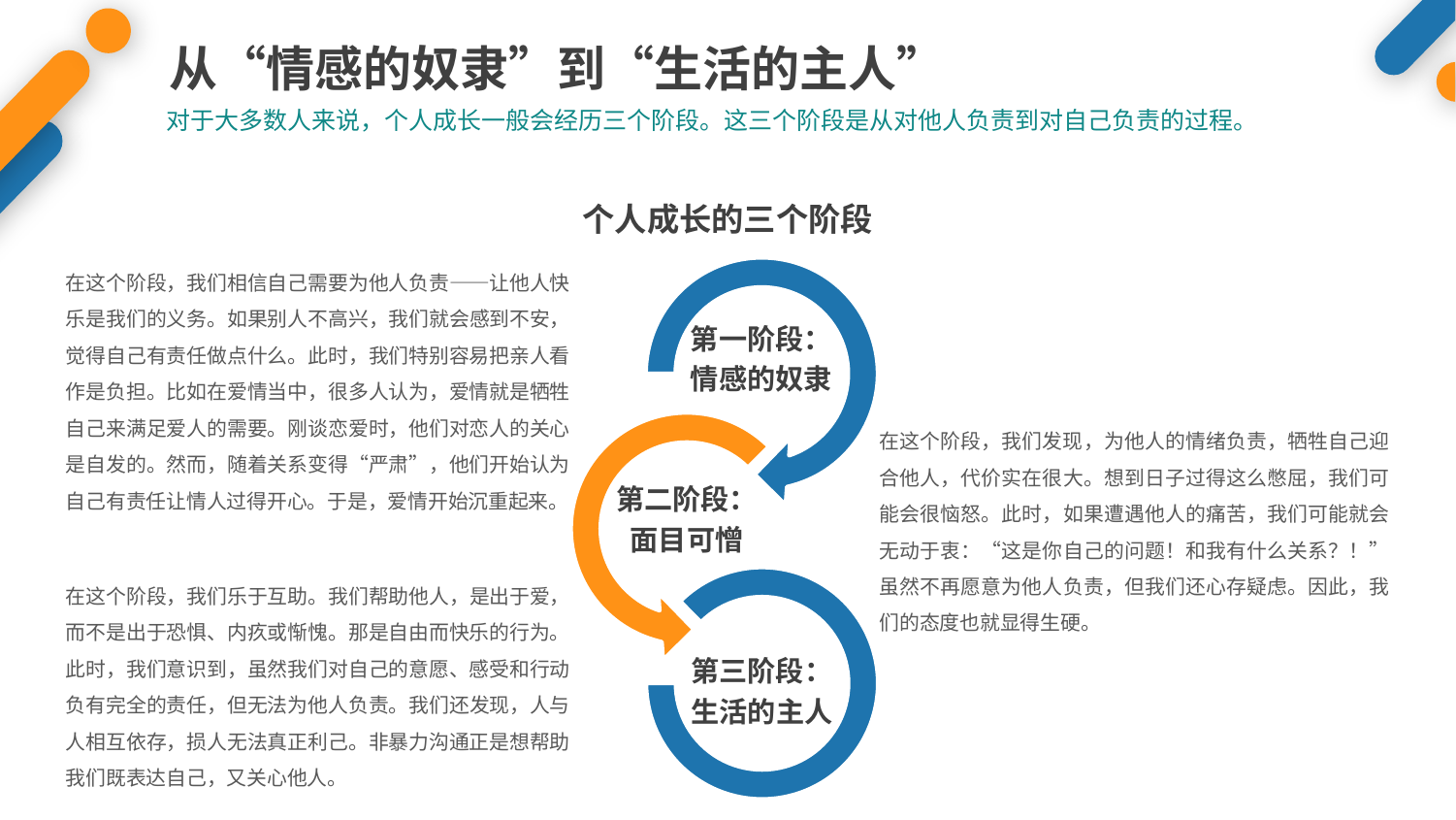

从“情感的奴隶”到“生活的主人”
对于大多数人来说，个人成长一般会经历三个阶段。这三个阶段是从对他人负责到对自己负责的过程。
个人成长的三个阶段
第一阶段：
情感的奴隶
第二阶段：
面目可憎
第三阶段：
生活的主人
在这个阶段，我们相信自己需要为他人负责——让他人快乐是我们的义务。如果别人不高兴，我们就会感到不安，觉得自己有责任做点什么。此时，我们特别容易把亲人看作是负担。比如在爱情当中，很多人认为，爱情就是牺牲自己来满足爱人的需要。刚谈恋爱时，他们对恋人的关心是自发的。然而，随着关系变得“严肃”，他们开始认为自己有责任让情人过得开心。于是，爱情开始沉重起来。
在这个阶段，我们发现，为他人的情绪负责，牺牲自己迎合他人，代价实在很大。想到日子过得这么憋屈，我们可能会很恼怒。此时，如果遭遇他人的痛苦，我们可能就会无动于衷：“这是你自己的问题！和我有什么关系？！”虽然不再愿意为他人负责，但我们还心存疑虑。因此，我们的态度也就显得生硬。
在这个阶段，我们乐于互助。我们帮助他人，是出于爱，而不是出于恐惧、内疚或惭愧。那是自由而快乐的行为。此时，我们意识到，虽然我们对自己的意愿、感受和行动负有完全的责任，但无法为他人负责。我们还发现，人与人相互依存，损人无法真正利己。非暴力沟通正是想帮助我们既表达自己，又关心他人。